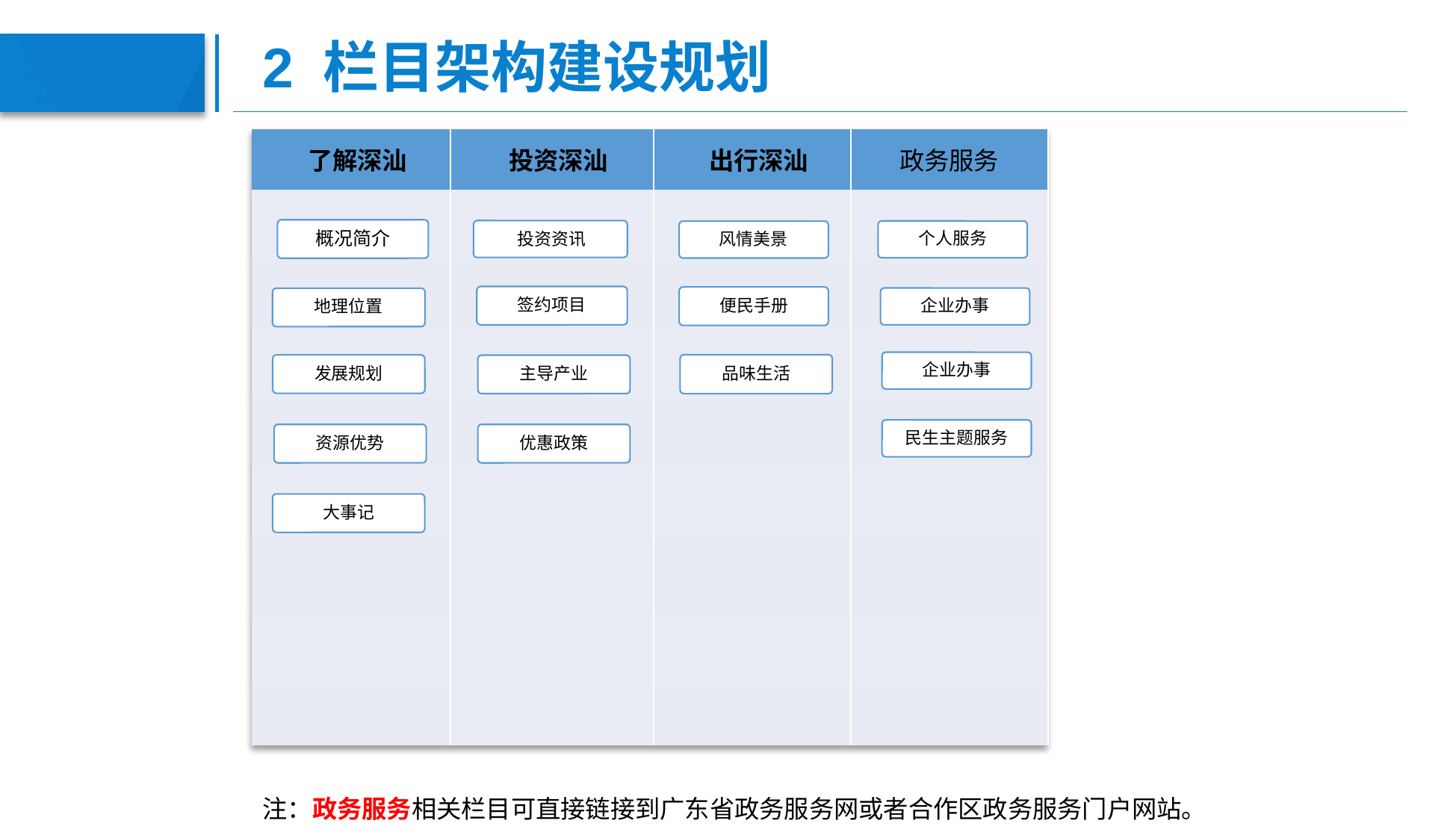

# 2 栏目架构建设规划
| 了解深汕 | 投资深汕 | 出行深汕 | 政务服务 |
| --- | --- | --- | --- |
|  |  |  |  |
|  |  |  |  |
|  |  |  |  |
|  |  |  |  |
|  |  |  |  |
|  |  |  |  |
|  |  |  |  |
|  |  |  |  |

概况简介

投资资讯

个人服务

风情美景

签约项目

便民手册

企业办事

地理位置

企业办事

品味生活

发展规划

主导产业

民生主题服务

优惠政策

资源优势

大事记
注：政务服务相关栏目可直接链接到广东省政务服务网或者合作区政务服务门户网站。